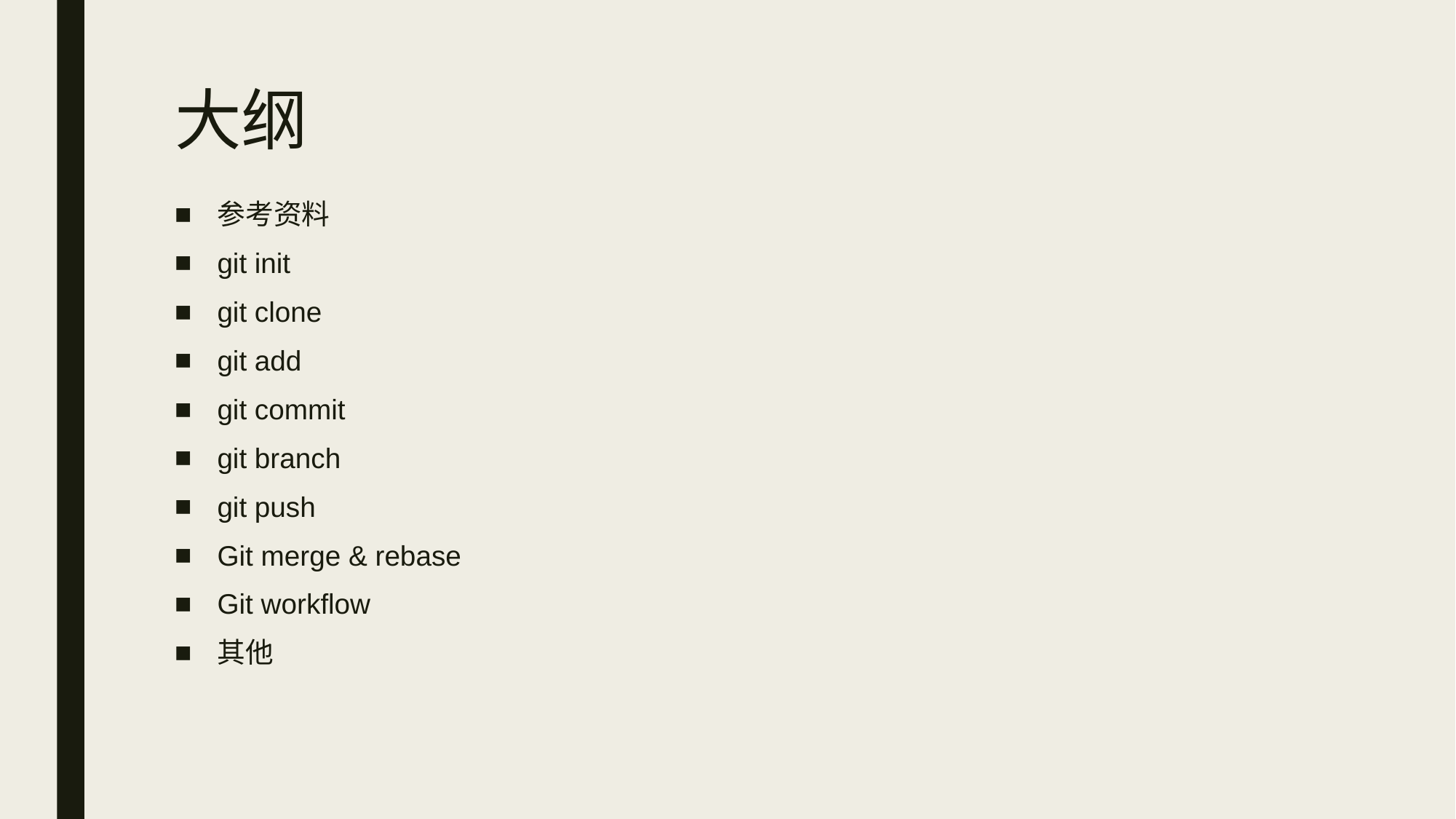

# 大纲
参考资料
git init
git clone
git add
git commit
git branch
git push
Git merge & rebase
Git workflow
其他